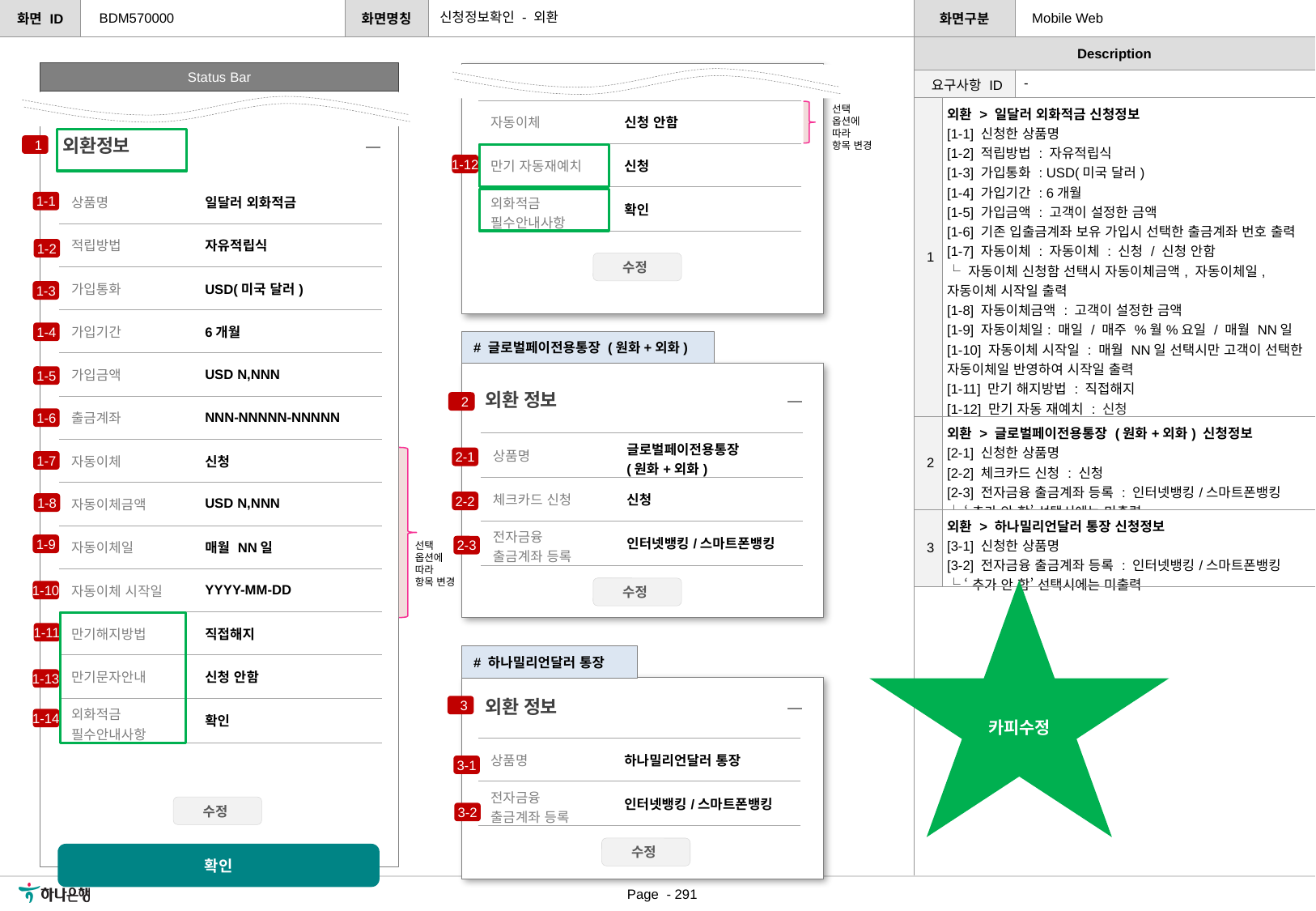

신청정보확인 - 외환
BDM570000
Mobile Web
Status Bar

| 요구사항 ID | - |
| --- | --- |

| 1 | 외환 > 일달러 외화적금 신청정보 [1-1] 신청한 상품명 [1-2] 적립방법 : 자유적립식 [1-3] 가입통화 : USD(미국 달러) [1-4] 가입기간 : 6개월 [1-5] 가입금액 : 고객이 설정한 금액 [1-6] 기존 입출금계좌 보유 가입시 선택한 출금계좌 번호 출력 [1-7] 자동이체 : 자동이체 : 신청 / 신청 안함 └ 자동이체 신청함 선택시 자동이체금액, 자동이체일, 자동이체 시작일 출력 [1-8] 자동이체금액 : 고객이 설정한 금액 [1-9] 자동이체일: 매일 / 매주 %월%요일 / 매월 NN일 [1-10] 자동이체 시작일 : 매월 NN일 선택시만 고객이 선택한 자동이체일 반영하여 시작일 출력 [1-11] 만기 해지방법 : 직접해지 [1-12] 만기 자동 재예치 : 신청 [1-13] 만기 문자안내 : 신청 / 신청 안함 └ 만기 해지방법 ‘직접해지’ 선택시 출력 [1-14] 외화 적금 필수 안내사항 : 확인함 |
| --- | --- |
| 2 | 외환 > 글로벌페이전용통장 (원화+외화) 신청정보 [2-1] 신청한 상품명 [2-2] 체크카드 신청 : 신청 [2-3] 전자금융 출금계좌 등록 : 인터넷뱅킹/스마트폰뱅킹 └ ‘추가 안 함’ 선택시에는 미출력 |
| 3 | 외환 > 하나밀리언달러 통장 신청정보 [3-1] 신청한 상품명 [3-2] 전자금융 출금계좌 등록 : 인터넷뱅킹/스마트폰뱅킹 └ ‘추가 안 함’ 선택시에는 미출력 |
| 자동이체 | 신청 안함 |
| --- | --- |
| 만기 자동재예치 | 신청 |
| 외화적금 필수안내사항 | 확인 |

선택 옵션에 따라
항목 변경

외환정보
1

1-12
| 상품명 | 일달러 외화적금 |
| --- | --- |
| 적립방법 | 자유적립식 |
| 가입통화 | USD(미국 달러) |
| 가입기간 | 6개월 |
| 가입금액 | USD N,NNN |
| 출금계좌 | NNN-NNNNN-NNNNN |
| 자동이체 | 신청 |
| 자동이체금액 | USD N,NNN |
| 자동이체일 | 매월 NN일 |
| 자동이체 시작일 | YYYY-MM-DD |
| 만기해지방법 | 직접해지 |
| 만기문자안내 | 신청 안함 |
| 외화적금 필수안내사항 | 확인 |

1-1
1-2

수정
1-3
1-4
# 글로벌페이전용통장 (원화+외화)

1-5
외환 정보
2
1-6
| 상품명 | 글로벌페이전용통장 (원화+외화) |
| --- | --- |
| 체크카드 신청 | 신청 |
| 전자금융 출금계좌 등록 | 인터넷뱅킹/스마트폰뱅킹 |

2-1
1-7
2-2
1-8
1-9
2-3
선택 옵션에 따라
항목 변경

수정
카피수정
1-10

1-11
# 하나밀리언달러 통장
1-13

외환 정보
3
1-14
| 상품명 | 하나밀리언달러 통장 |
| --- | --- |
| 전자금융 출금계좌 등록 | 인터넷뱅킹/스마트폰뱅킹 |
3-1

수정
3-2

수정
확인